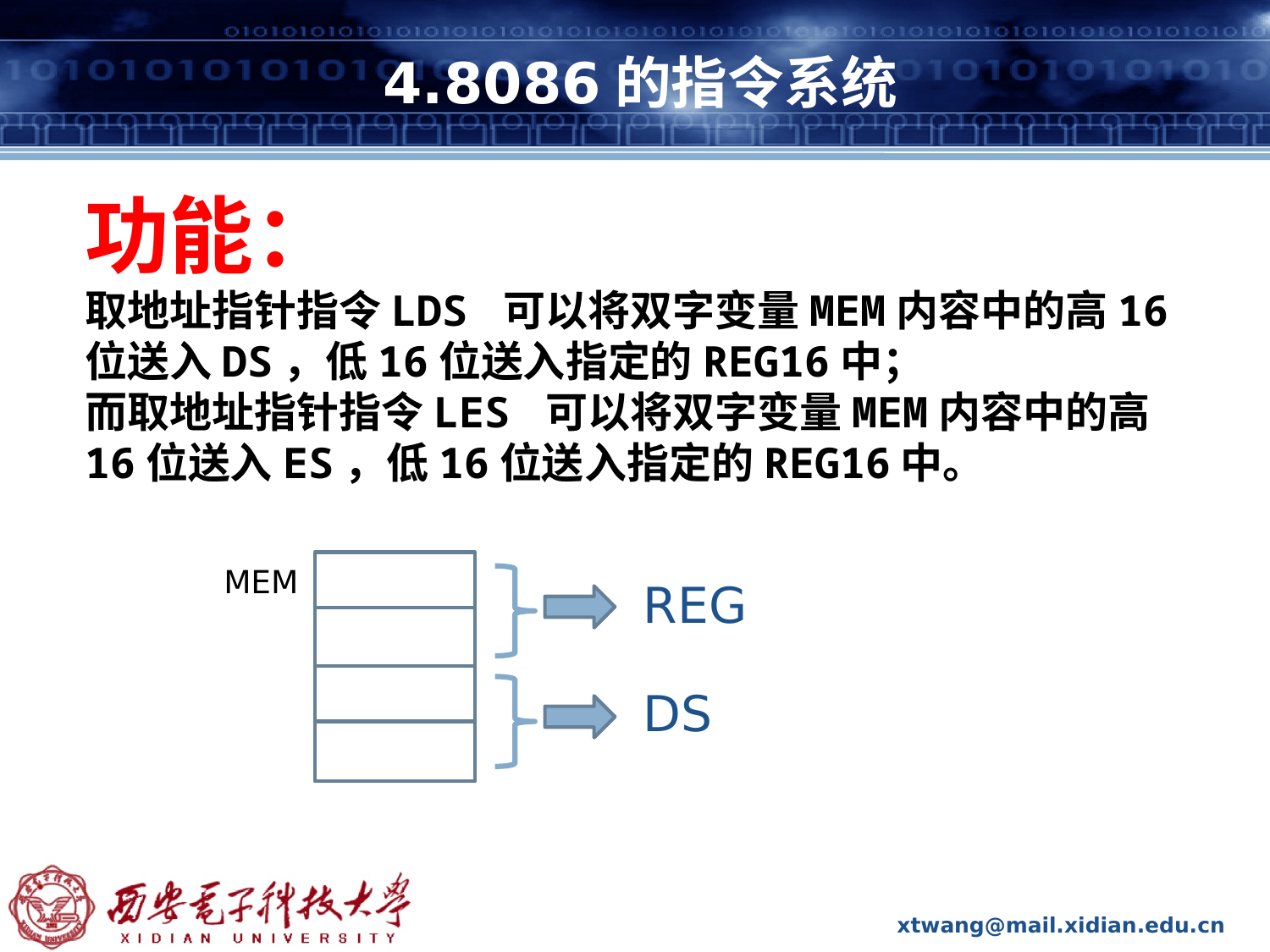

# 4.8086的指令系统
功能：
取地址指针指令LDS 可以将双字变量MEM内容中的高16位送入DS，低16位送入指定的REG16中；
而取地址指针指令LES 可以将双字变量MEM内容中的高16位送入ES，低16位送入指定的REG16中。

MEM

REG

DS